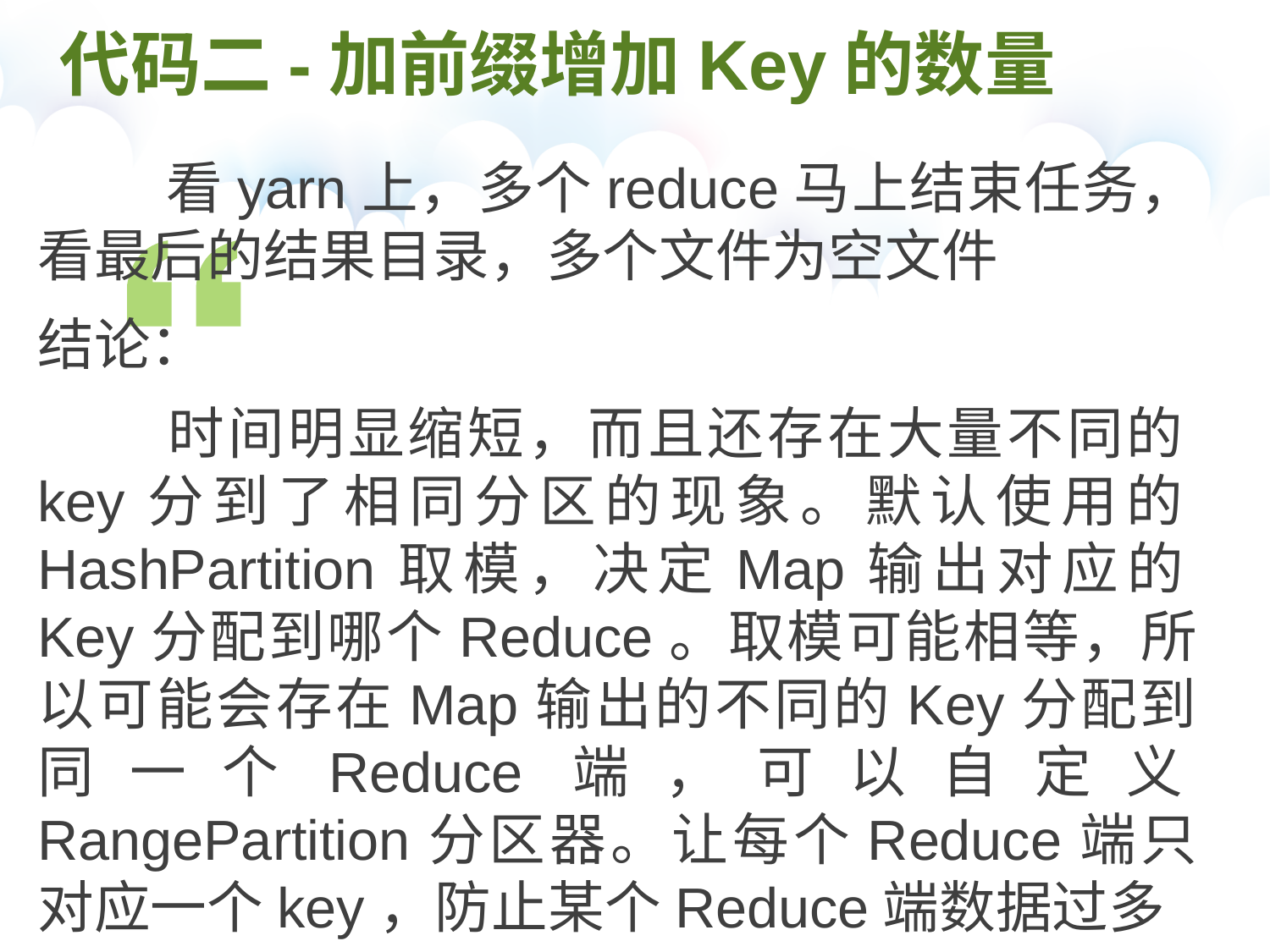

# 代码二-加前缀增加Key的数量
	看yarn上，多个reduce马上结束任务，看最后的结果目录，多个文件为空文件
结论：
	时间明显缩短，而且还存在大量不同的key分到了相同分区的现象。默认使用的HashPartition取模，决定Map输出对应的Key分配到哪个Reduce。取模可能相等，所以可能会存在Map输出的不同的Key分配到同一个Reduce端，可以自定义RangePartition分区器。让每个Reduce端只对应一个key，防止某个Reduce端数据过多